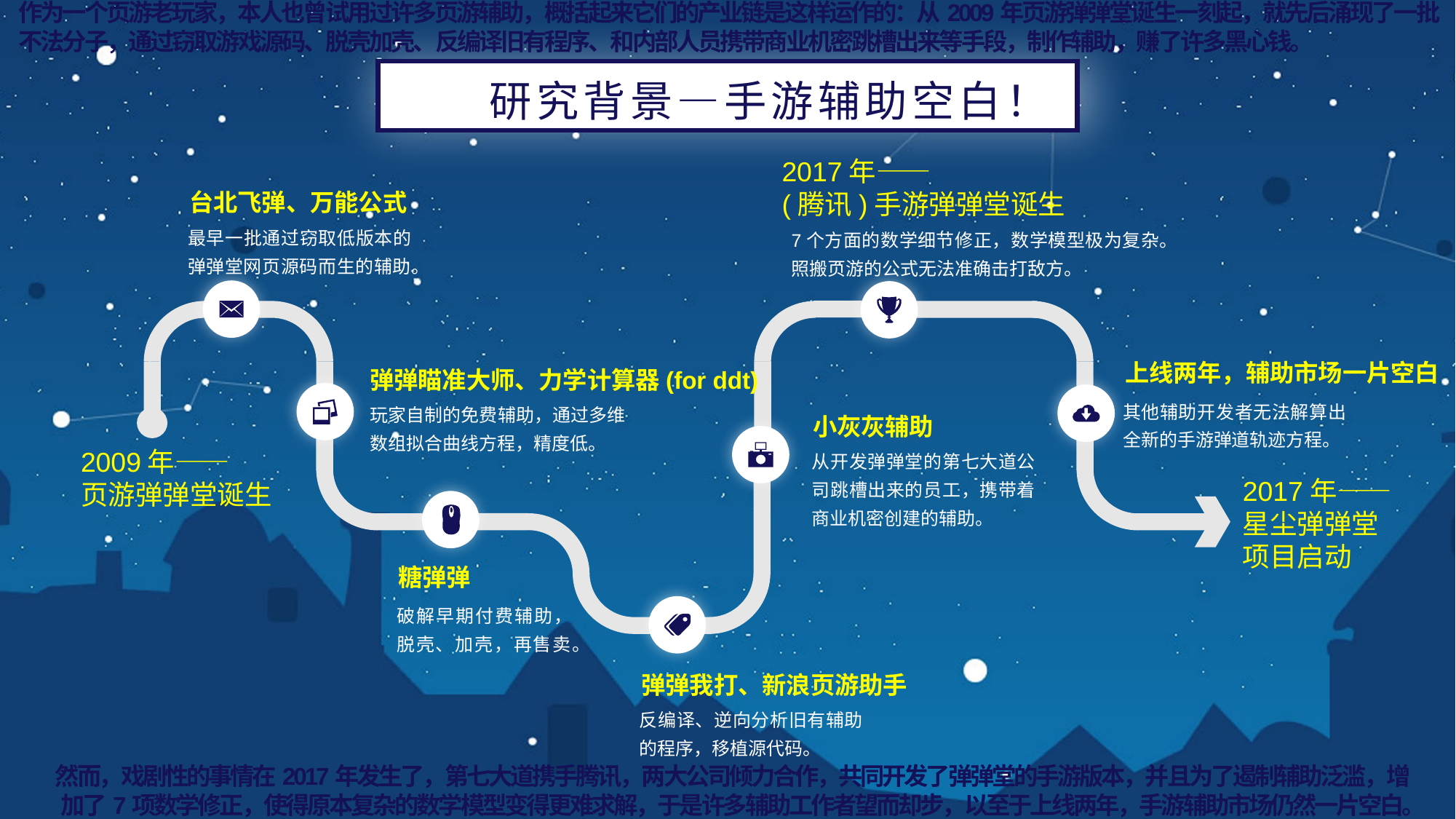

作为一个页游老玩家，本人也曾试用过许多页游辅助，概括起来它们的产业链是这样运作的：从2009年页游弹弹堂诞生一刻起，就先后涌现了一批不法分子，通过窃取游戏源码、脱壳加壳、反编译旧有程序、和内部人员携带商业机密跳槽出来等手段，制作辅助，赚了许多黑心钱。
研究背景—手游辅助空白！
2017年——
(腾讯)手游弹弹堂诞生
台北飞弹、万能公式
最早一批通过窃取低版本的弹弹堂网页源码而生的辅助。
7个方面的数学细节修正，数学模型极为复杂。
照搬页游的公式无法准确击打敌方。

上线两年，辅助市场一片空白
弹弹瞄准大师、力学计算器(for ddt)

其他辅助开发者无法解算出全新的手游弹道轨迹方程。
玩家自制的免费辅助，通过多维数组拟合曲线方程，精度低。
小灰灰辅助

2009年——
页游弹弹堂诞生
从开发弹弹堂的第七大道公司跳槽出来的员工，携带着商业机密创建的辅助。

2017年——
星尘弹弹堂
项目启动

糖弹弹
破解早期付费辅助，脱壳、加壳，再售卖。

弹弹我打、新浪页游助手
反编译、逆向分析旧有辅助的程序，移植源代码。
然而，戏剧性的事情在2017年发生了，第七大道携手腾讯，两大公司倾力合作，共同开发了弹弹堂的手游版本，并且为了遏制辅助泛滥，增加了7项数学修正，使得原本复杂的数学模型变得更难求解，于是许多辅助工作者望而却步，以至于上线两年，手游辅助市场仍然一片空白。